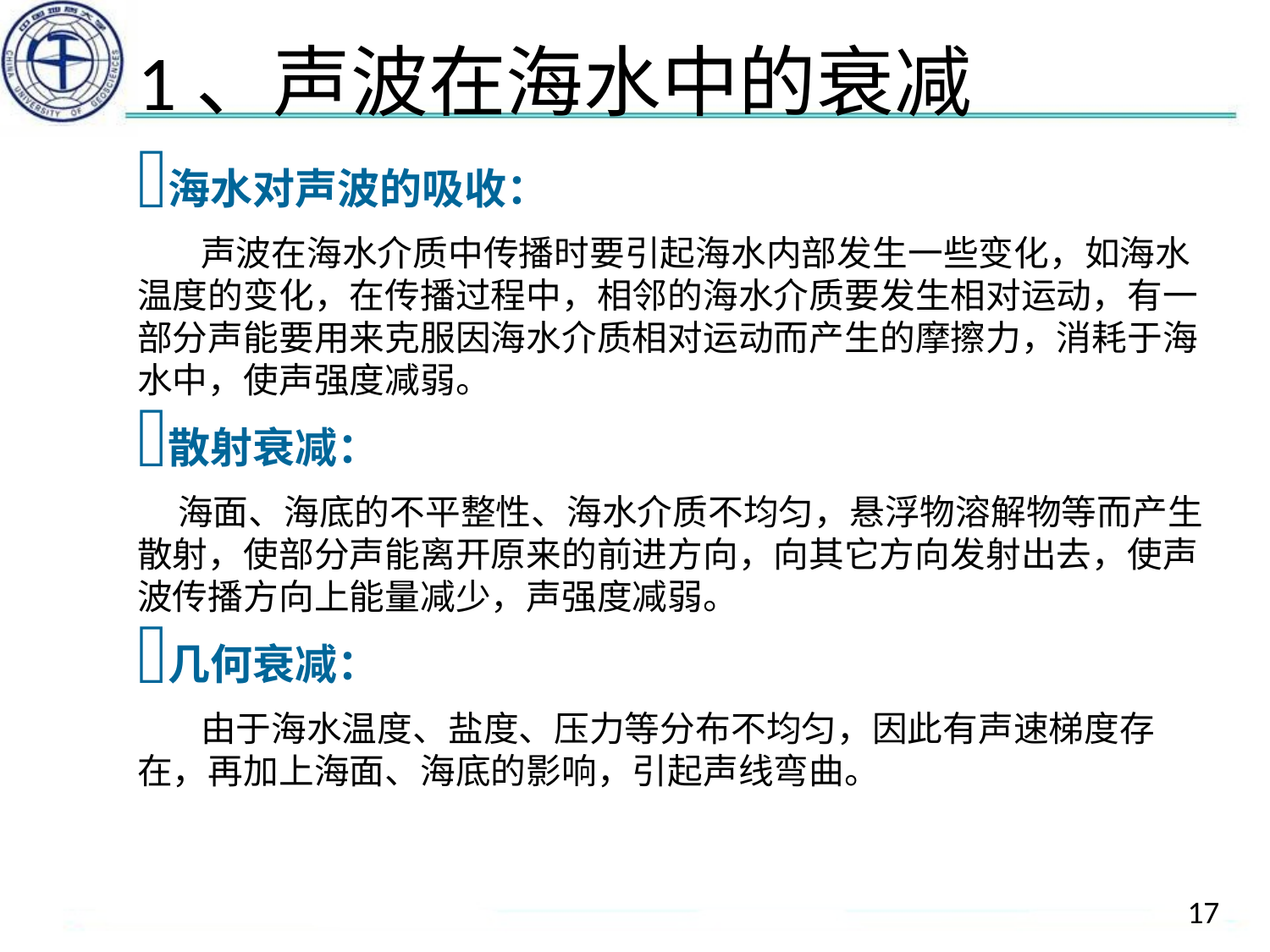

# 1、声波在海水中的衰减
海水对声波的吸收：
       声波在海水介质中传播时要引起海水内部发生一些变化，如海水温度的变化，在传播过程中，相邻的海水介质要发生相对运动，有一部分声能要用来克服因海水介质相对运动而产生的摩擦力，消耗于海水中，使声强度减弱。
散射衰减：
    海面、海底的不平整性、海水介质不均匀，悬浮物溶解物等而产生散射，使部分声能离开原来的前进方向，向其它方向发射出去，使声波传播方向上能量减少，声强度减弱。
几何衰减：
       由于海水温度、盐度、压力等分布不均匀，因此有声速梯度存在，再加上海面、海底的影响，引起声线弯曲。

17